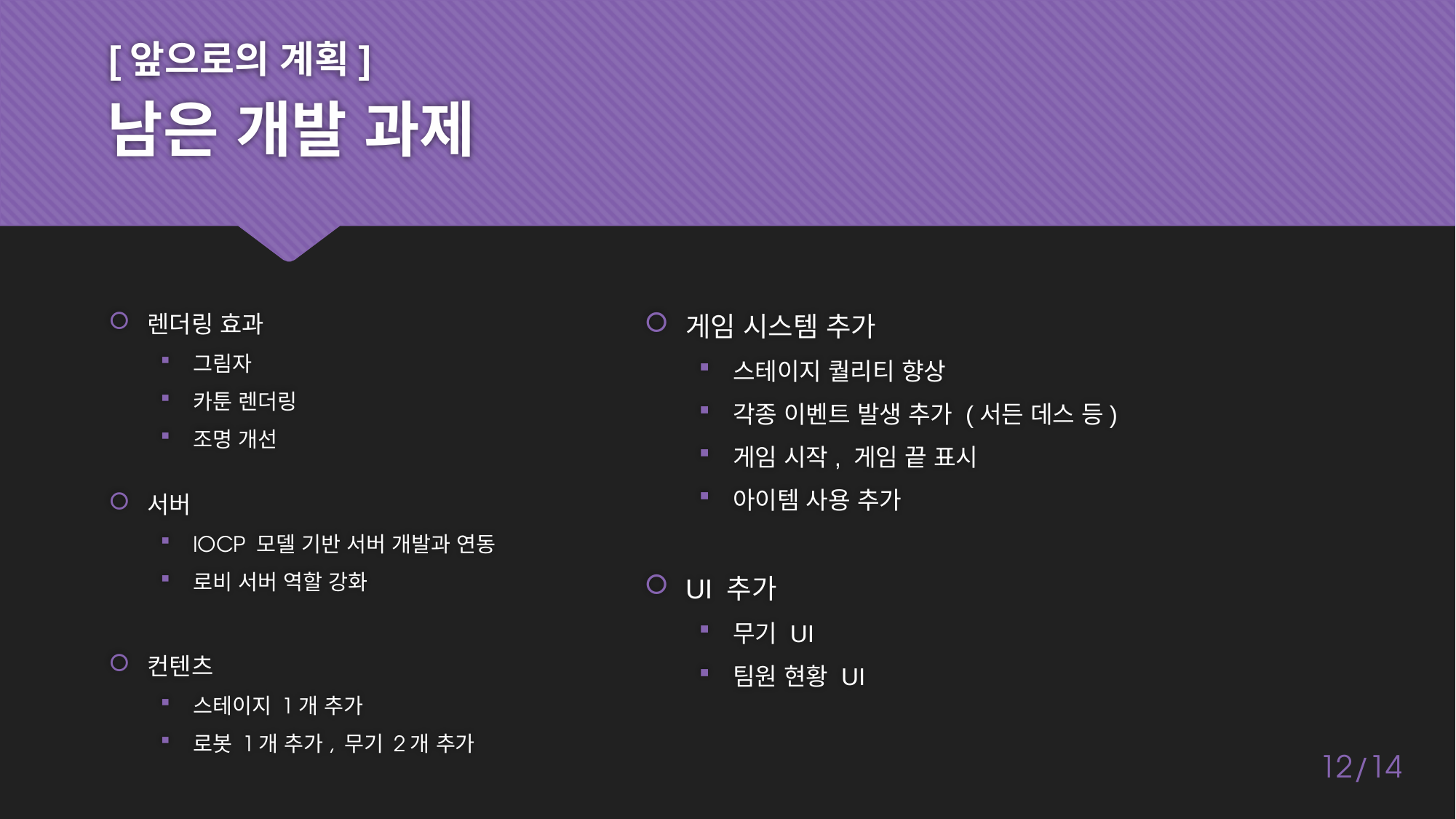

[앞으로의 계획]
# 남은 개발 과제
렌더링 효과
그림자
카툰 렌더링
조명 개선
서버
IOCP 모델 기반 서버 개발과 연동
로비 서버 역할 강화

컨텐츠
스테이지 1개 추가
로봇 1개 추가, 무기 2개 추가

게임 시스템 추가
스테이지 퀄리티 향상
각종 이벤트 발생 추가 (서든 데스 등)
게임 시작, 게임 끝 표시
아이템 사용 추가

UI 추가
무기 UI
팀원 현황 UI
12/14